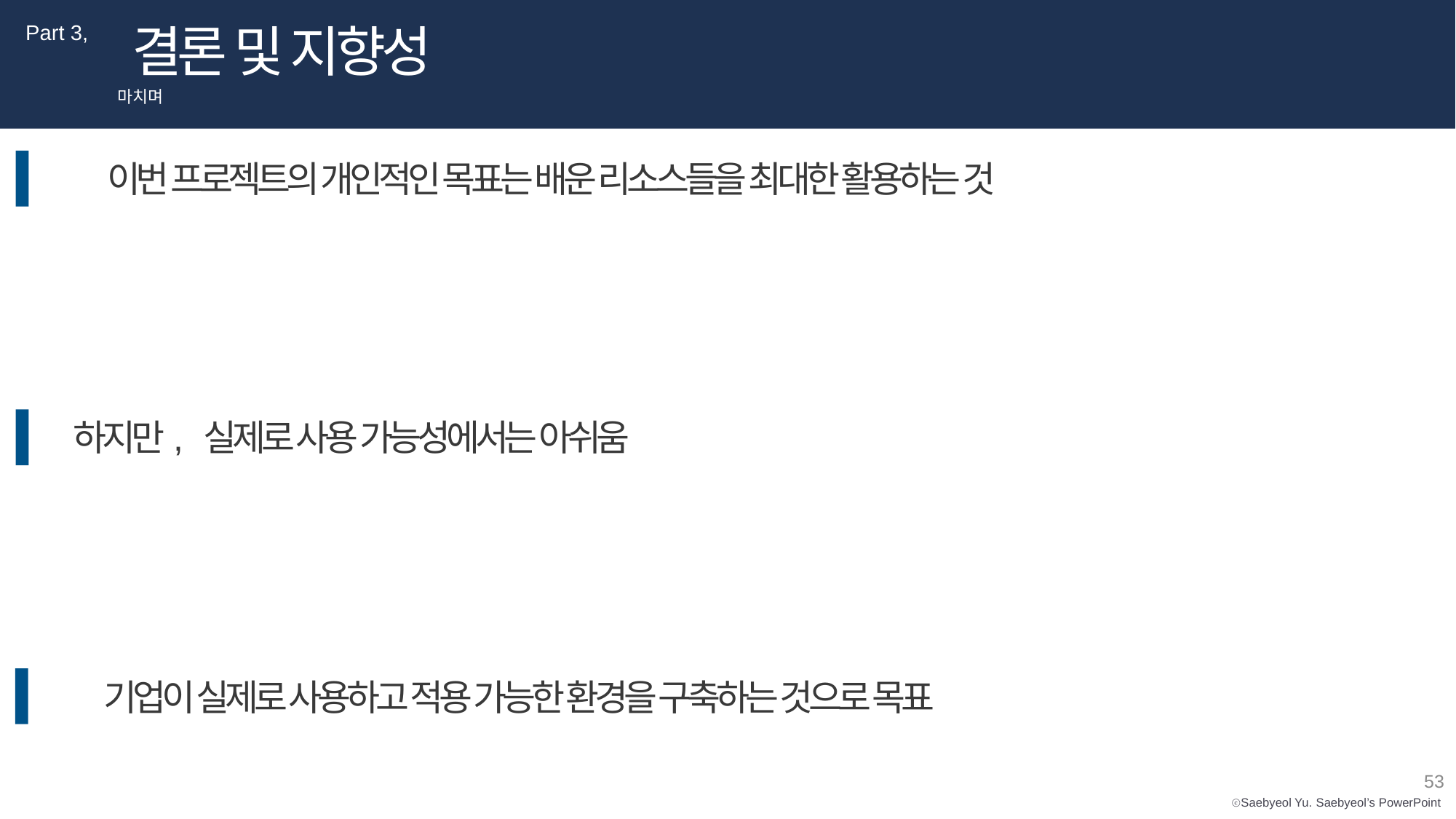

결론 및 지향성
Part 3,
마치며

이번 프로젝트의 개인적인 목표는 배운 리소스들을 최대한 활용하는 것

하지만,  실제로 사용 가능성에서는 아쉬움

기업이 실제로 사용하고 적용 가능한 환경을 구축하는 것으로 목표
53